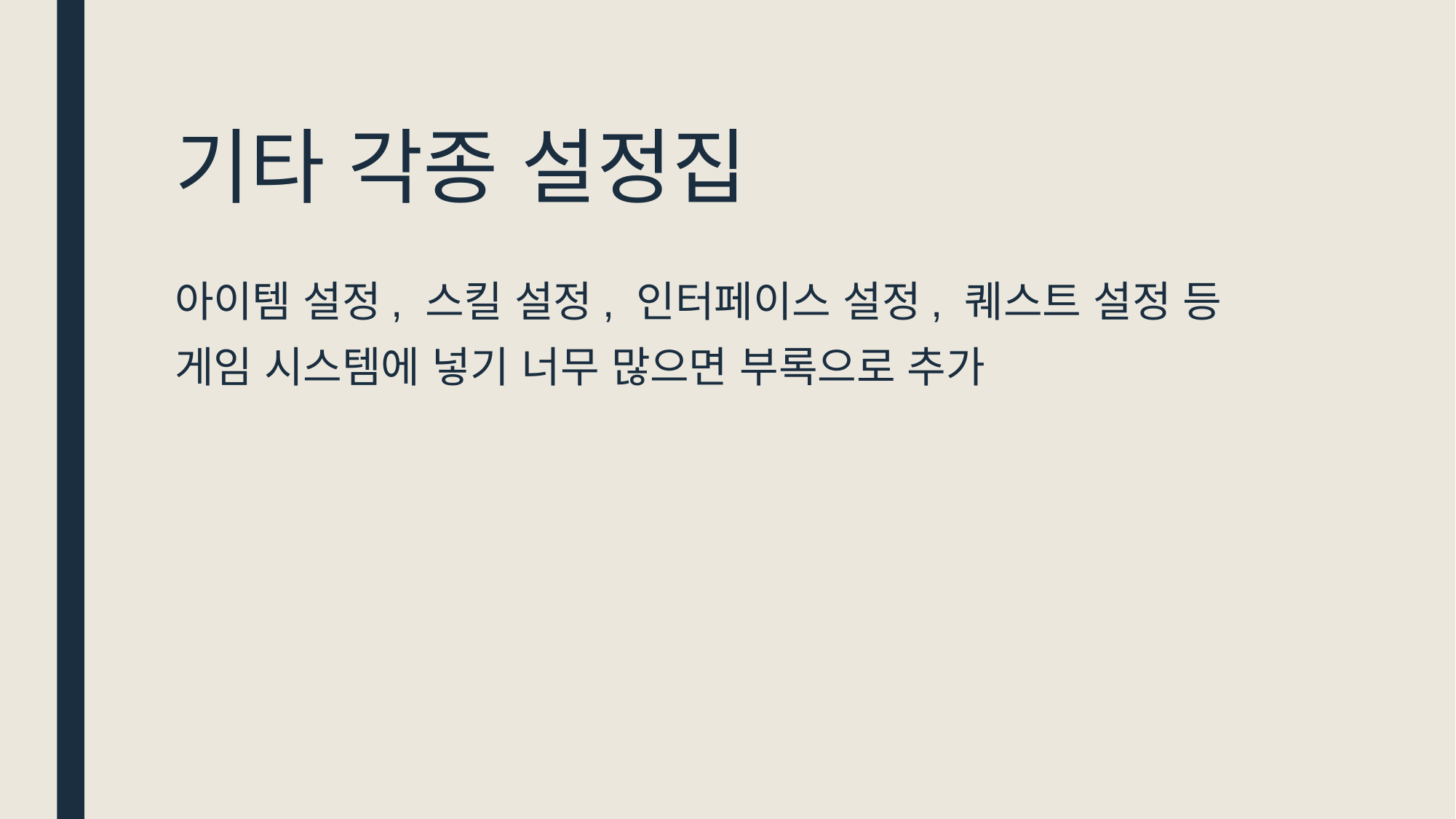

# 기타 각종 설정집
아이템 설정, 스킬 설정, 인터페이스 설정, 퀘스트 설정 등
게임 시스템에 넣기 너무 많으면 부록으로 추가